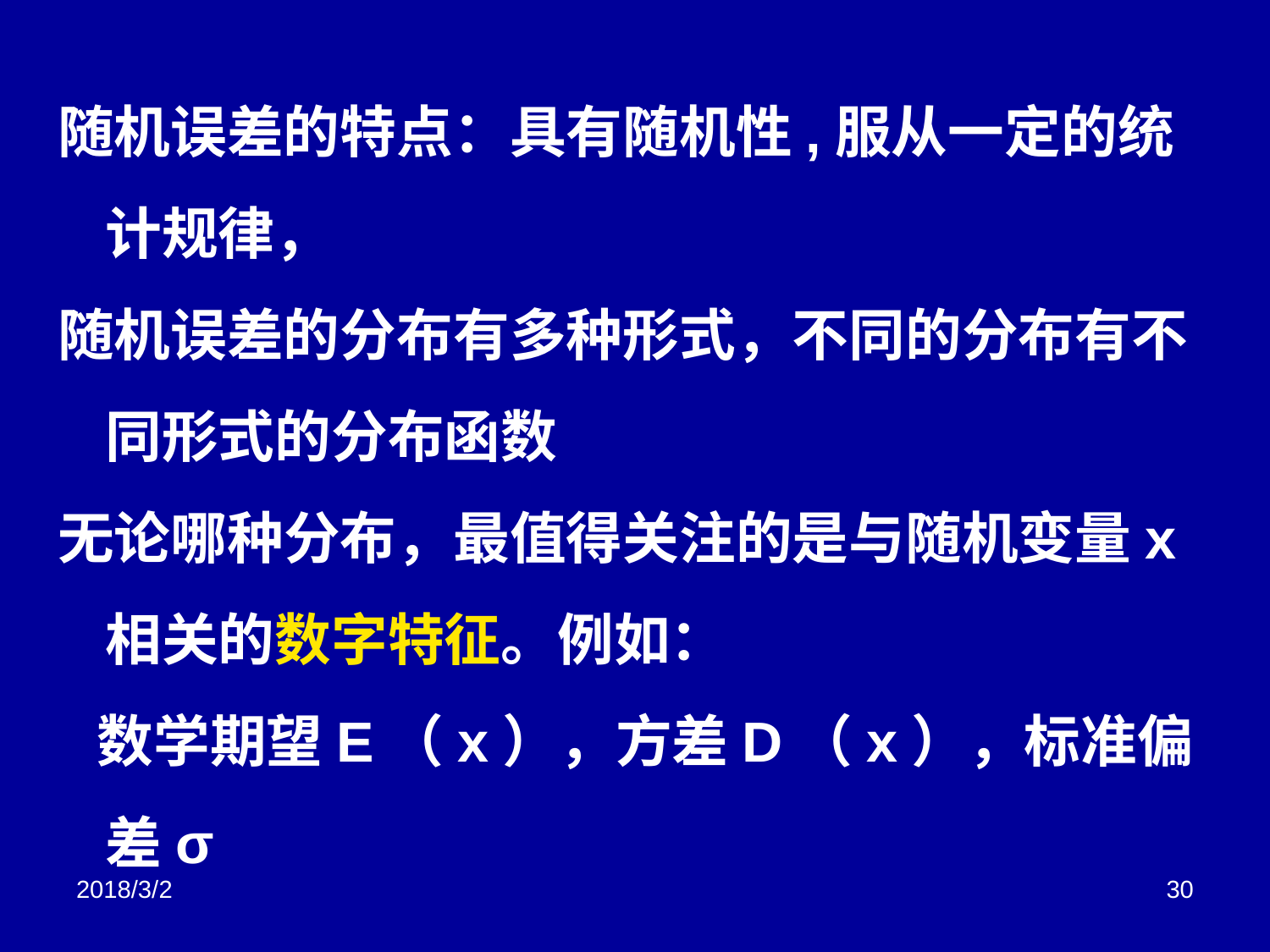

随机误差的特点：具有随机性,服从一定的统计规律，
随机误差的分布有多种形式，不同的分布有不同形式的分布函数
无论哪种分布，最值得关注的是与随机变量x相关的数字特征。例如：
  数学期望E（x），方差D（x），标准偏差σ
2018/3/2
30